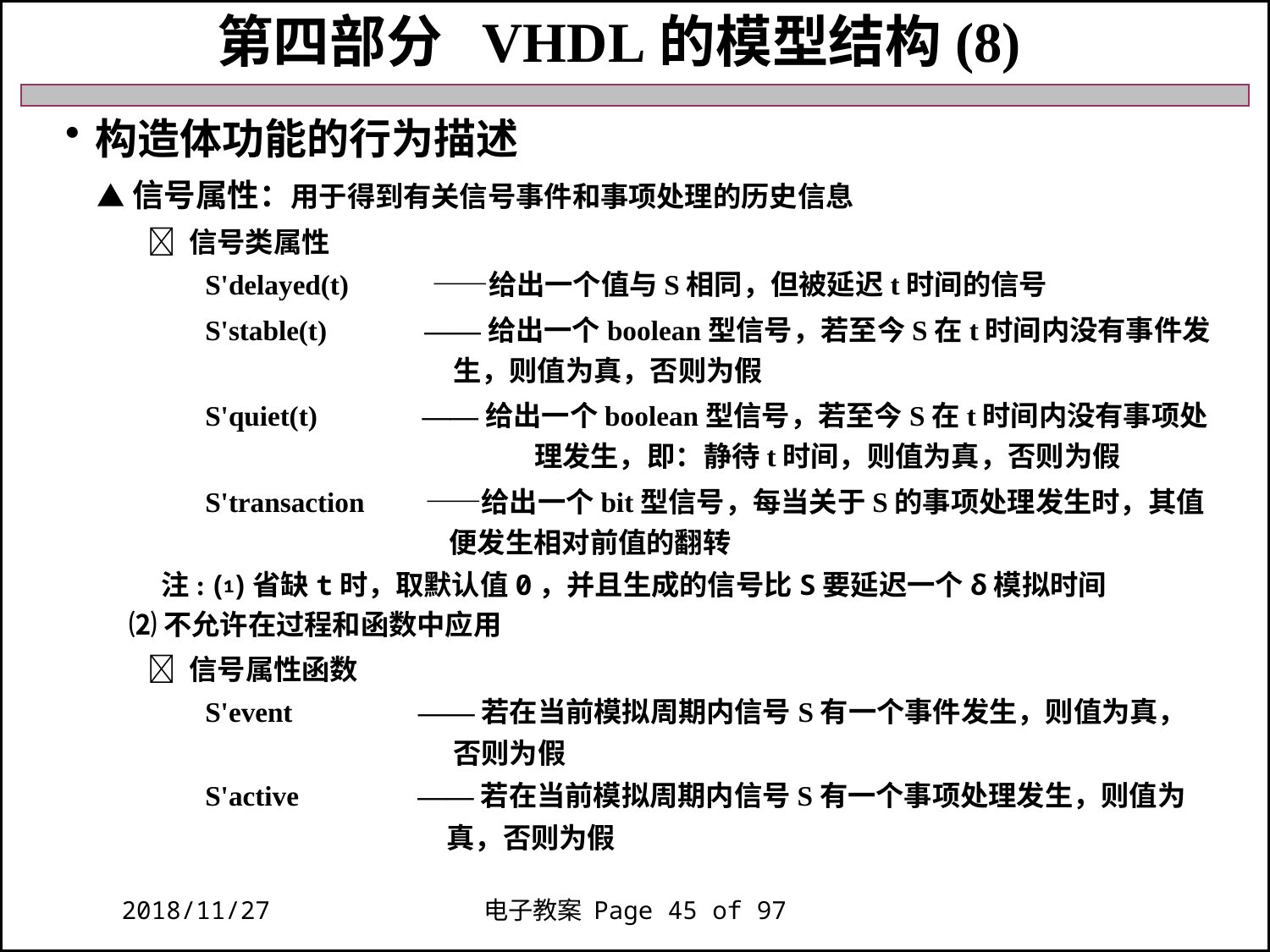

第四部分  VHDL的模型结构(8)

构造体功能的行为描述
     ▲信号属性：用于得到有关信号事件和事项处理的历史信息
             • 信号类属性
                    S'delayed(t)      　 ——给出一个值与S相同，但被延迟t时间的信号
                    S'stable(t)              ——给出一个boolean型信号，若至今S在t时间内没有事件发
                                                            生，则值为真，否则为假
                    S'quiet(t)               ——给出一个boolean型信号，若至今S在t时间内没有事项处
      　　                                                          理发生，即：静待t时间，则值为真，否则为假
                    S'transaction　    ——给出一个bit型信号，每当关于S的事项处理发生时，其值
                         　                              便发生相对前值的翻转
              注: ⑴省缺t时，取默认值0，并且生成的信号比S要延迟一个δ模拟时间
          ⑵不允许在过程和函数中应用
             • 信号属性函数
                    S'event                  ——若在当前模拟周期内信号S有一个事件发生，则值为真，
                                                            否则为假
                    S'active                 ——若在当前模拟周期内信号S有一个事项处理发生，则值为
                                                           真，否则为假

2018/11/27
电子教案 Page 45 of 97